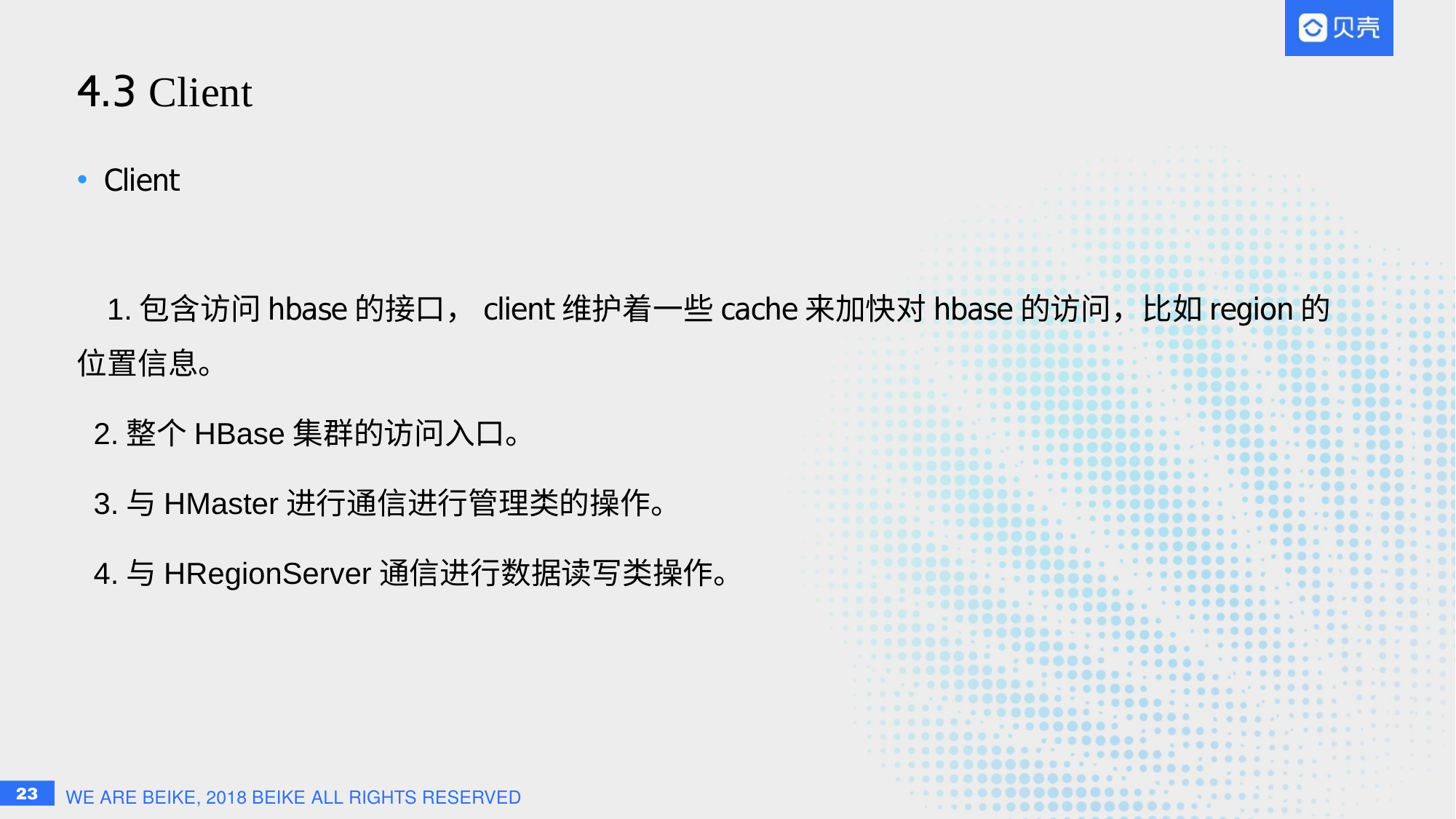

# 4.3 Client
Client

1.包含访问hbase的接口，client维护着一些cache来加快对hbase的访问，比如region的位置信息。
  2.整个HBase集群的访问入口。
  3.与HMaster进行通信进行管理类的操作。
  4.与HRegionServer通信进行数据读写类操作。